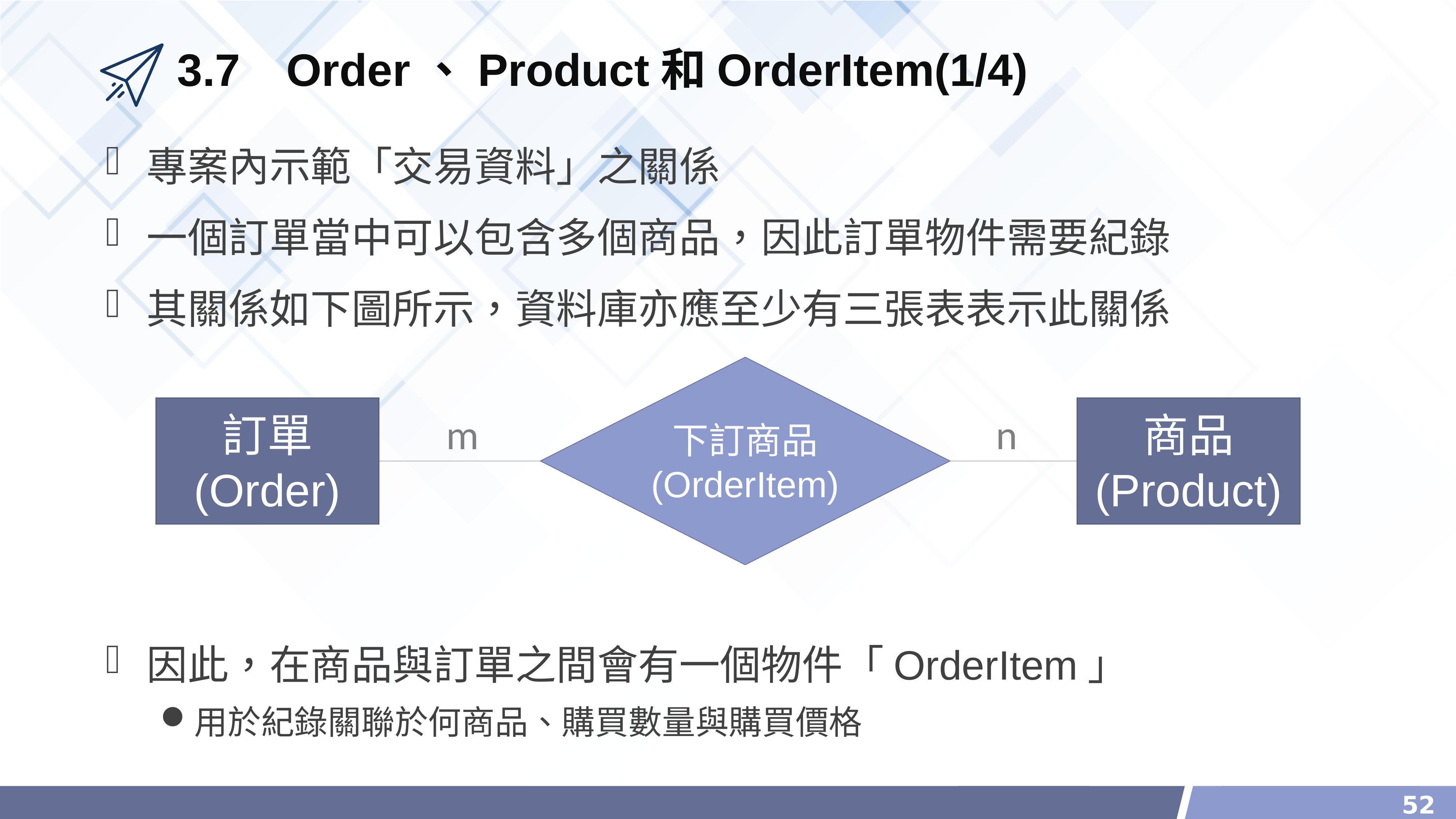

# 3.7	Order、Product和OrderItem(1/4)
專案內示範「交易資料」之關係
一個訂單當中可以包含多個商品，因此訂單物件需要紀錄
其關係如下圖所示，資料庫亦應至少有三張表表示此關係

因此，在商品與訂單之間會有一個物件「OrderItem」
用於紀錄關聯於何商品、購買數量與購買價格
下訂商品
(OrderItem)
訂單
(Order)
商品
(Product)
m
n
52